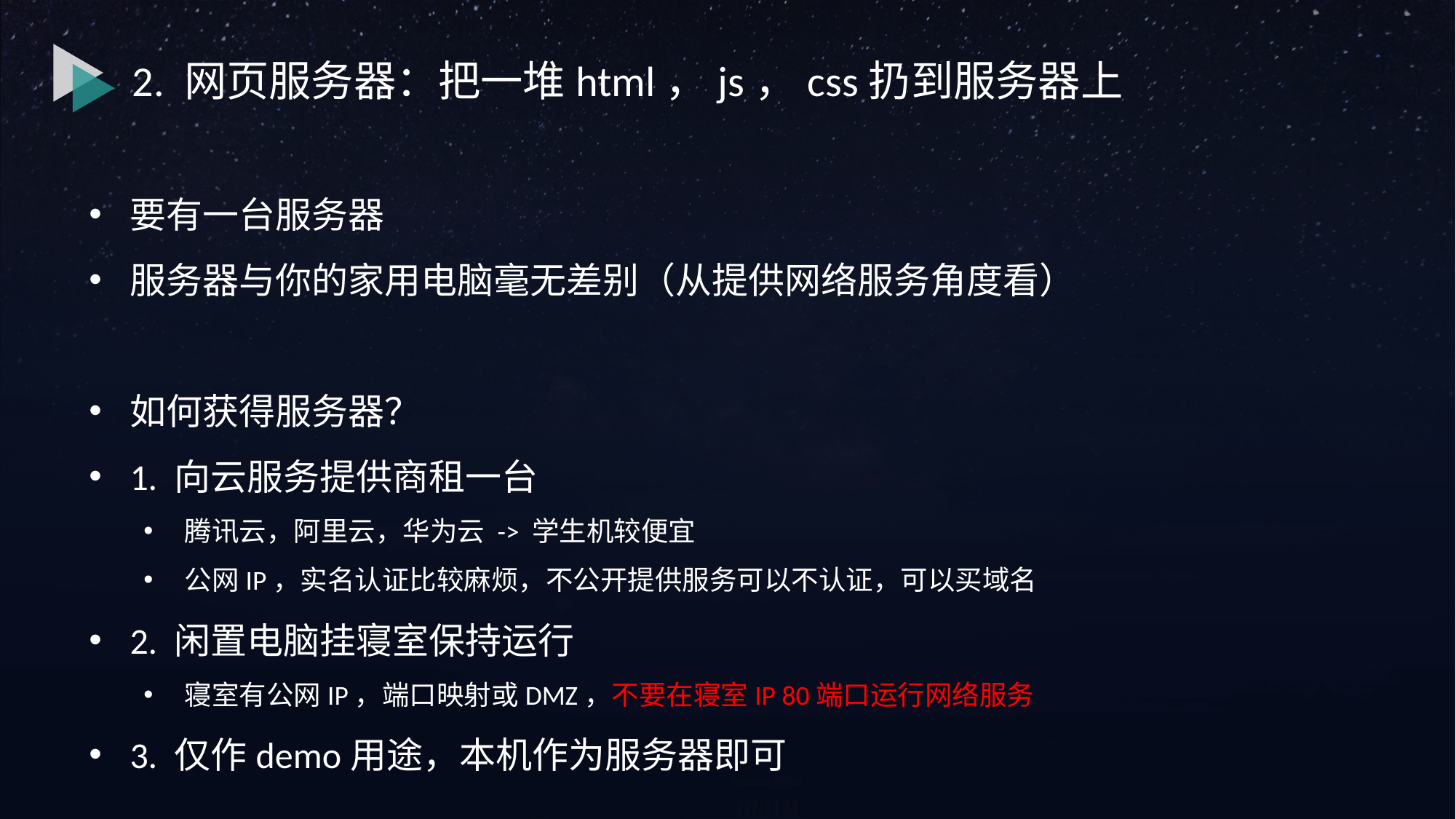

2. 网页服务器：把一堆html，js，css扔到服务器上
要有一台服务器
服务器与你的家用电脑毫无差别（从提供网络服务角度看）

如何获得服务器？
1. 向云服务提供商租一台
腾讯云，阿里云，华为云 -> 学生机较便宜
公网IP，实名认证比较麻烦，不公开提供服务可以不认证，可以买域名
2. 闲置电脑挂寝室保持运行
寝室有公网IP，端口映射或DMZ，不要在寝室IP 80端口运行网络服务
3. 仅作demo用途，本机作为服务器即可